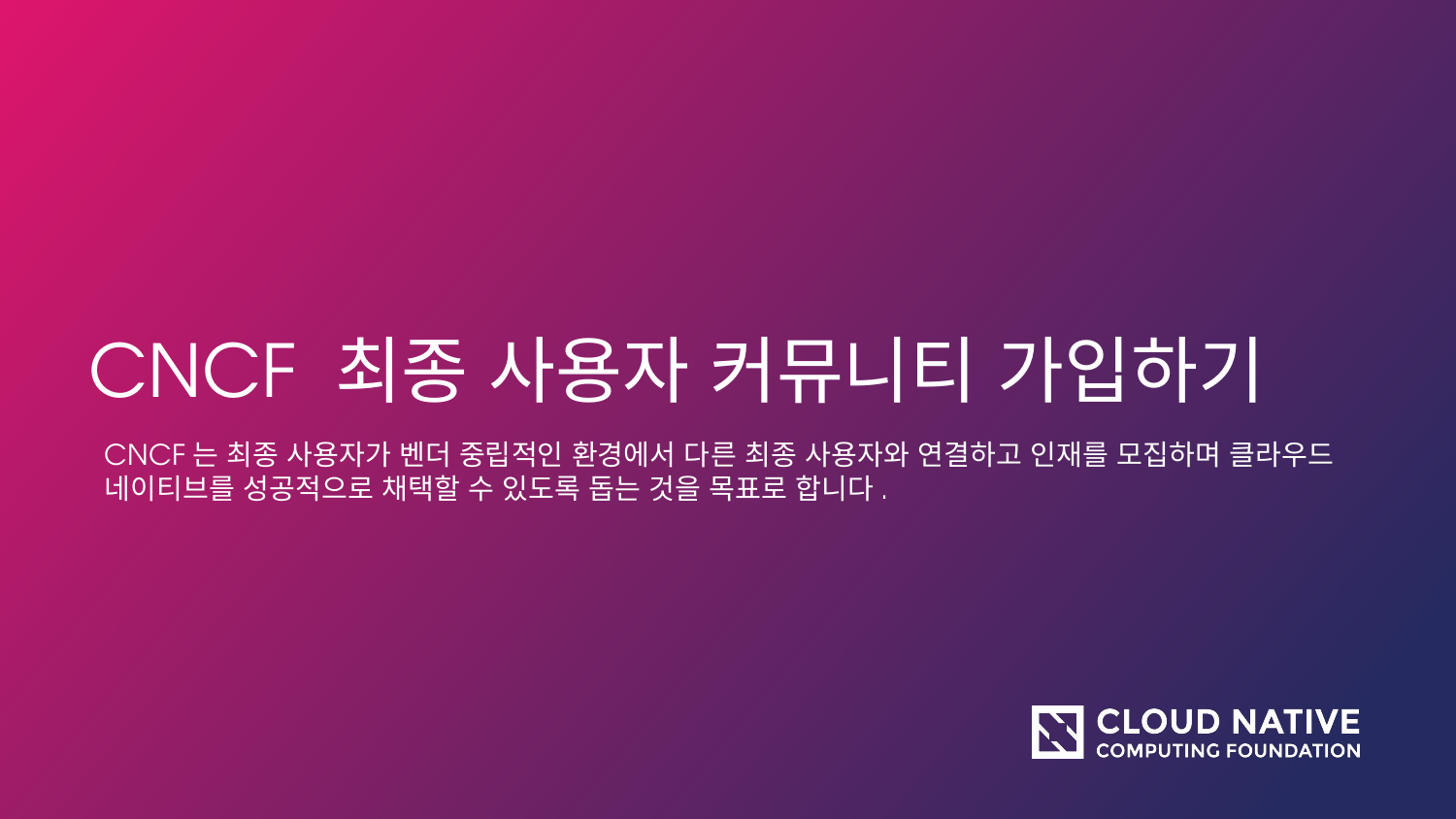

# CNCF 최종 사용자 커뮤니티 가입하기
CNCF는 최종 사용자가 벤더 중립적인 환경에서 다른 최종 사용자와 연결하고 인재를 모집하며 클라우드 네이티브를 성공적으로 채택할 수 있도록 돕는 것을 목표로 합니다.